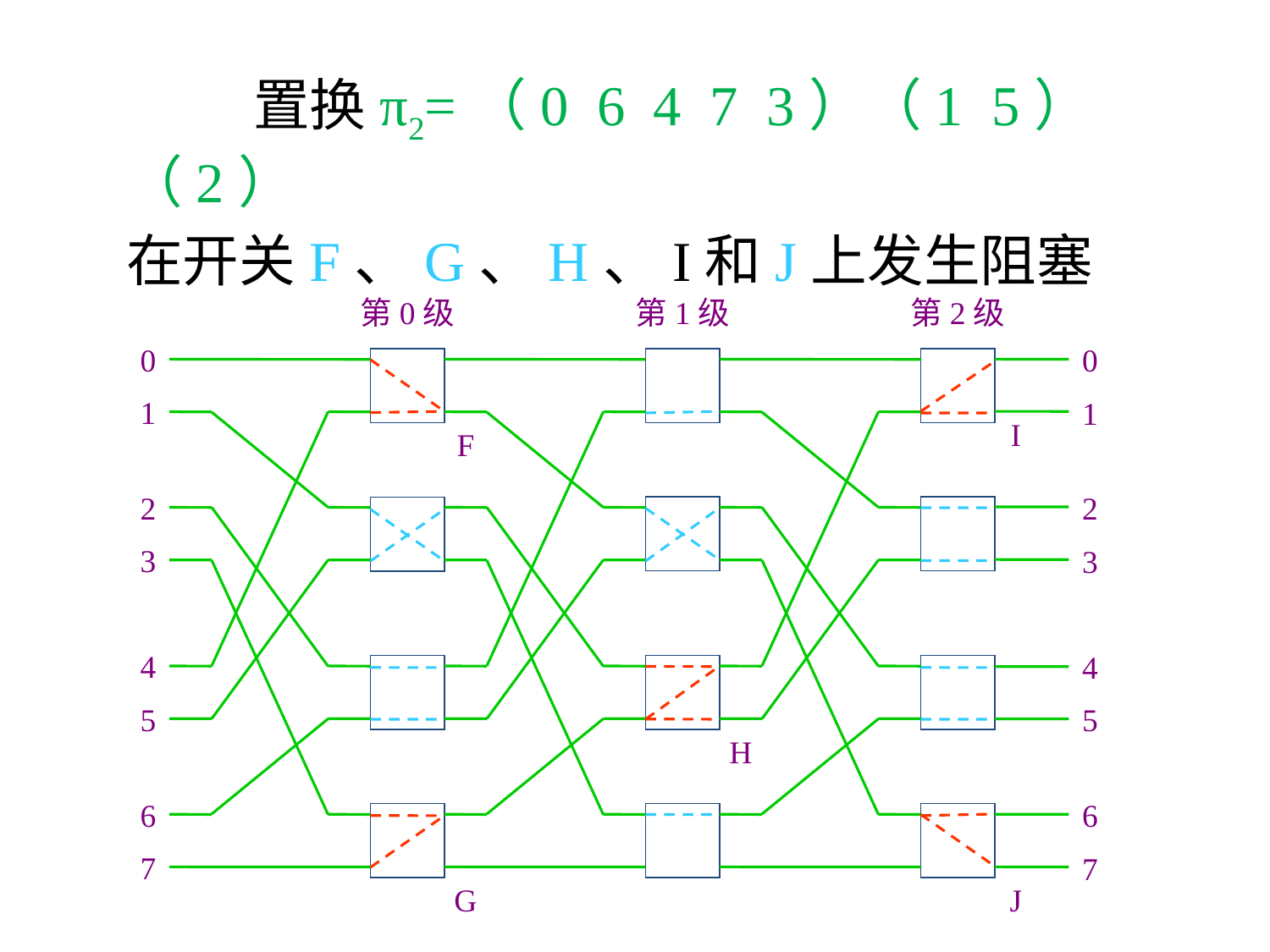

置换π2=（0  6  4  7  3）（1  5）（2）
	在开关F、G、H、I和J上发生阻塞
第0级
第1级
第2级
0
0

1
1

I

F
2
2

3
3

4
4

5
5

H
6
6

7
7

G
J